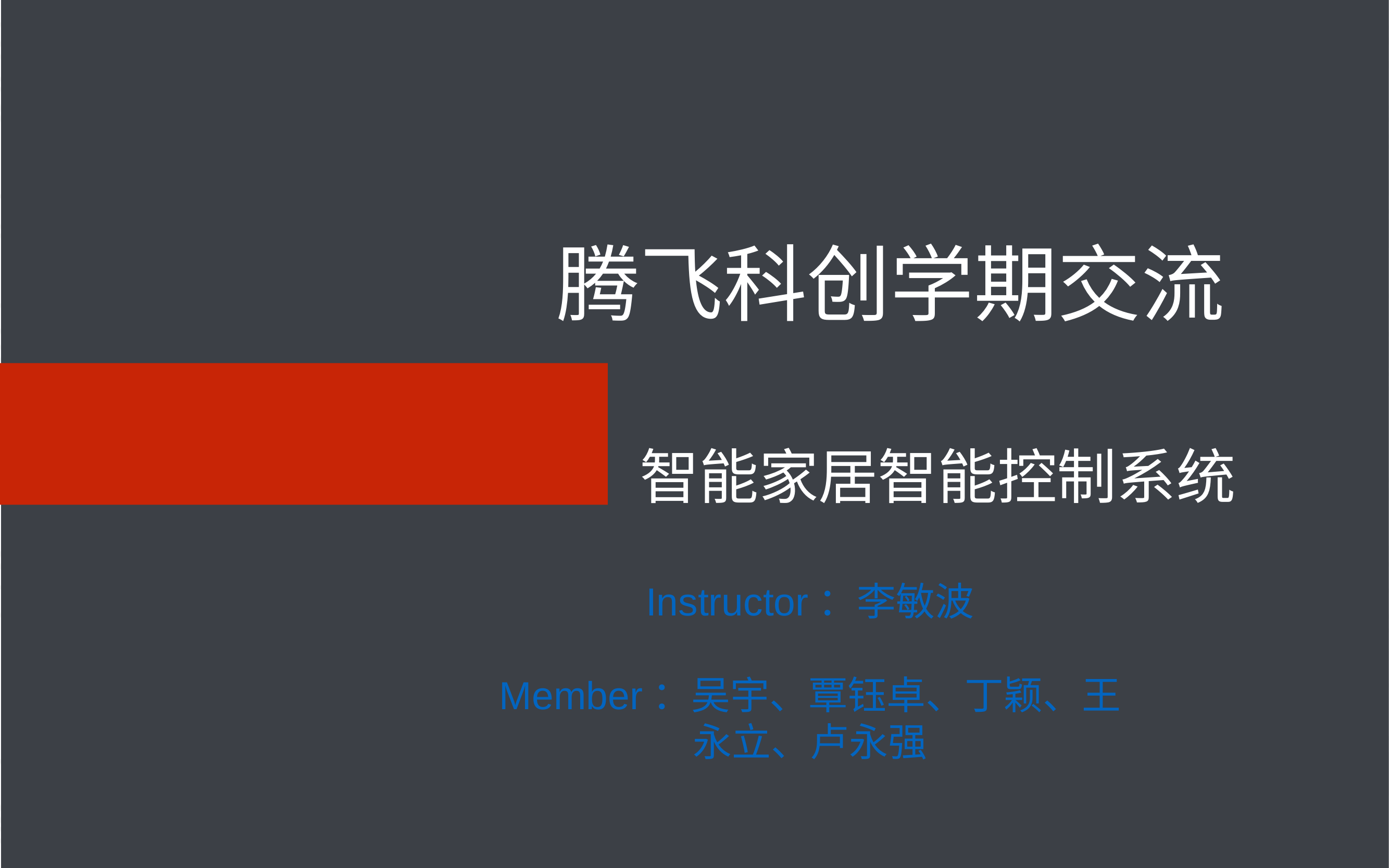

腾飞科创学期交流

智能家居智能控制系统

Instructor：李敏波

Member：吴宇、覃钰卓、丁颖、王永立、卢永强